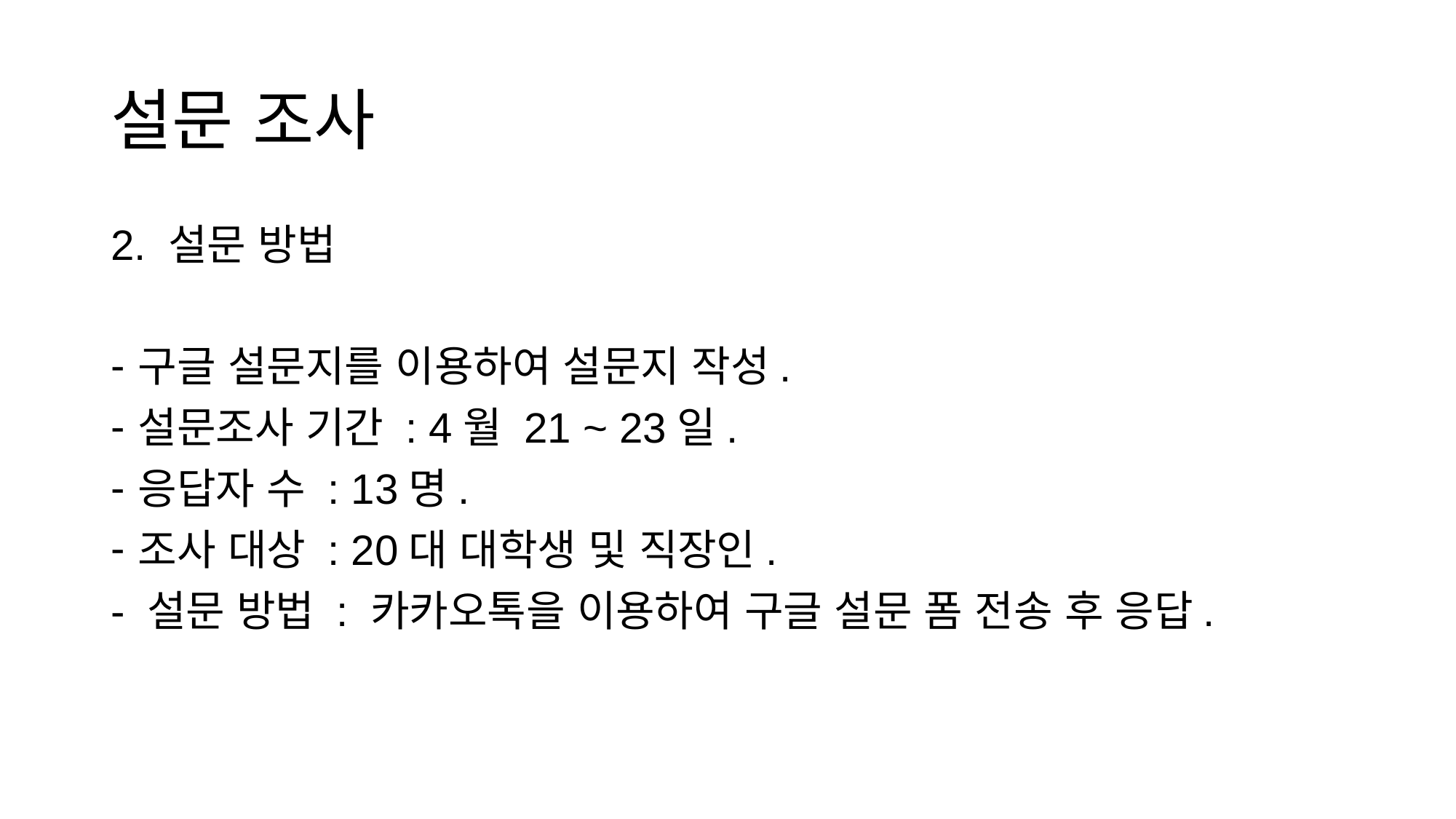

# 설문 조사
2. 설문 방법

구글 설문지를 이용하여 설문지 작성.
설문조사 기간 : 4월 21 ~ 23일.
응답자 수 : 13명.
조사 대상 : 20대 대학생 및 직장인.
- 설문 방법 : 카카오톡을 이용하여 구글 설문 폼 전송 후 응답.